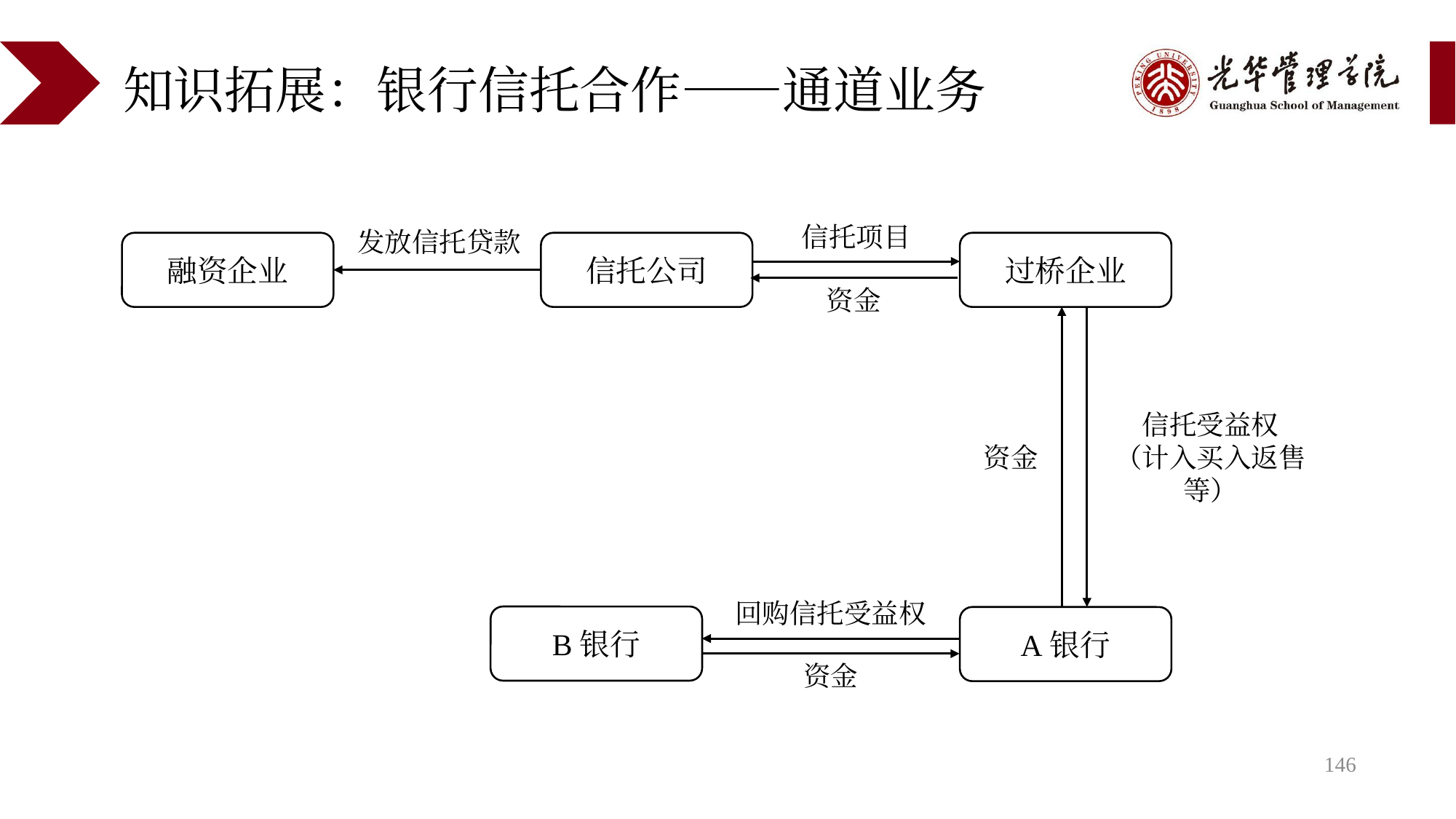

# 知识拓展：银行信托合作——通道业务
信托项目
发放信托贷款
融资企业
信托公司
过桥企业
资金
信托受益权
（计入买入返售等）
资金
回购信托受益权
B银行
A银行
资金
146